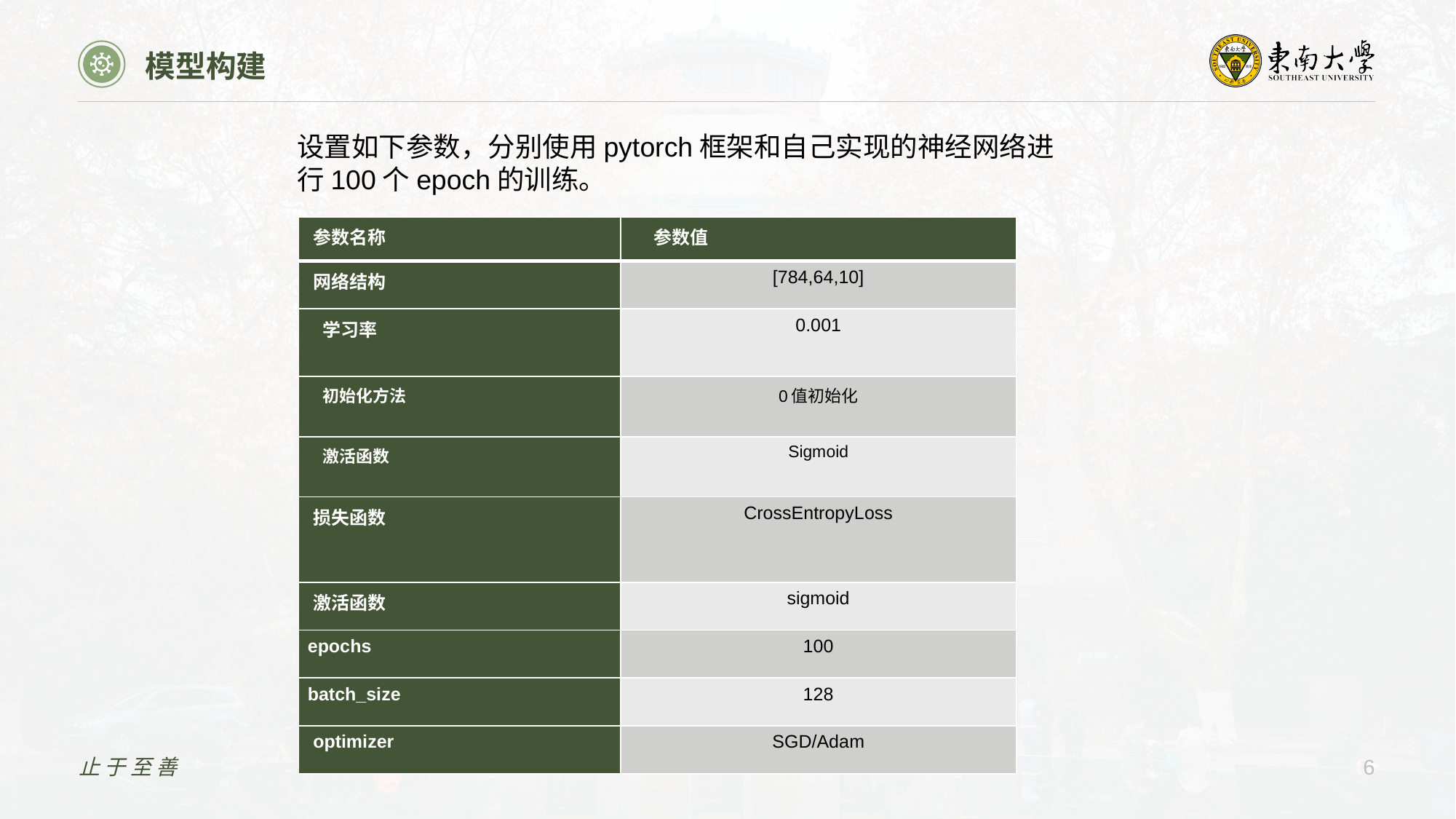

模型构建
设置如下参数，分别使用pytorch框架和自己实现的神经网络进行100个epoch的训练。
| 参数名称 | 参数值 |
| --- | --- |
| 网络结构 | [784,64,10] |
| 学习率 | 0.001 |
| 初始化方法 | 0值初始化 |
| 激活函数 | Sigmoid |
| 损失函数 | CrossEntropyLoss |
| 激活函数 | sigmoid |
| epochs | 100 |
| batch\_size | 128 |
| optimizer | SGD/Adam |
止于至善
6